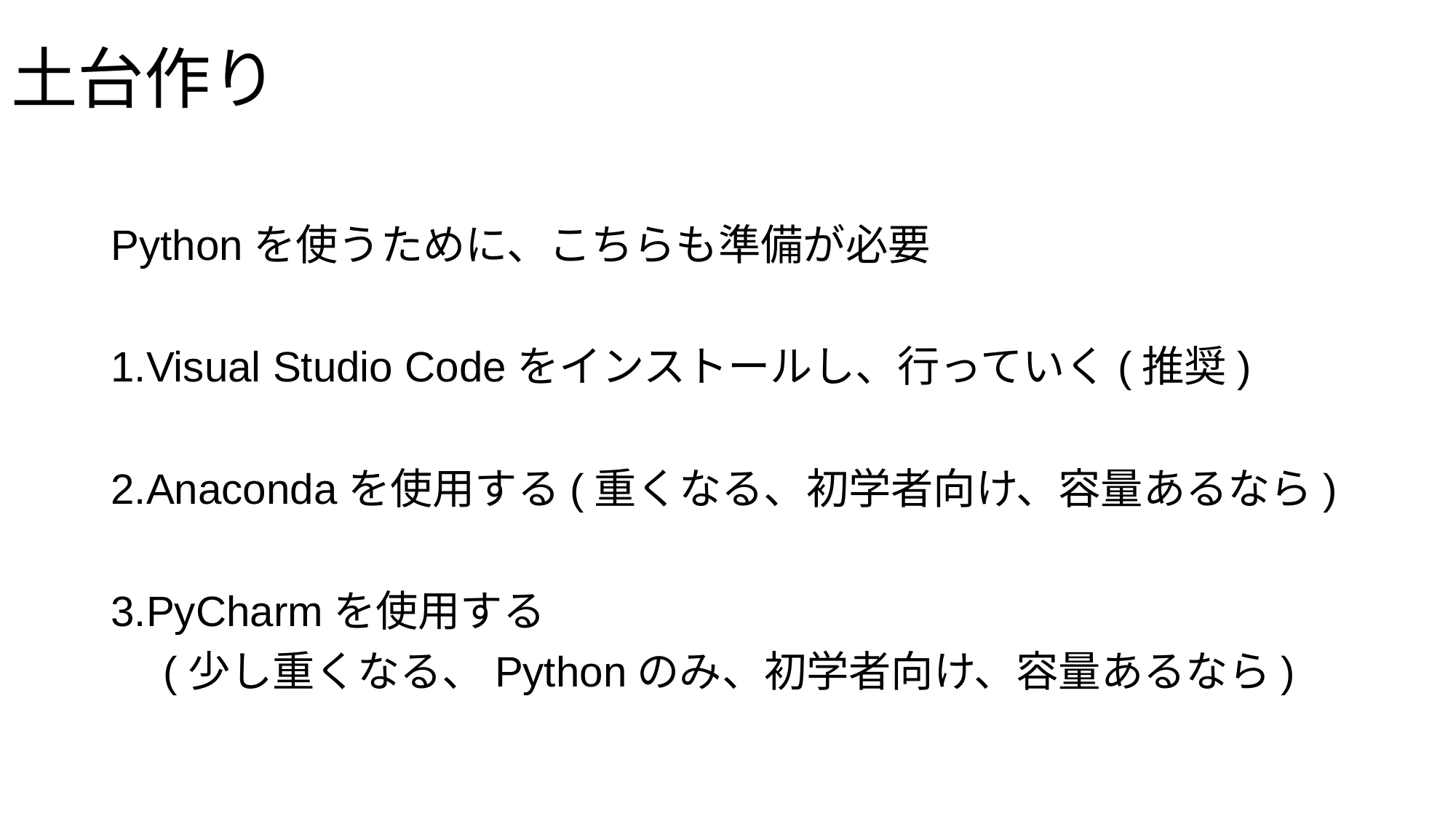

# 土台作り
Pythonを使うために、こちらも準備が必要

1.Visual Studio Codeをインストールし、行っていく(推奨)

2.Anacondaを使用する(重くなる、初学者向け、容量あるなら)

3.PyCharmを使用する
　(少し重くなる、Pythonのみ、初学者向け、容量あるなら)